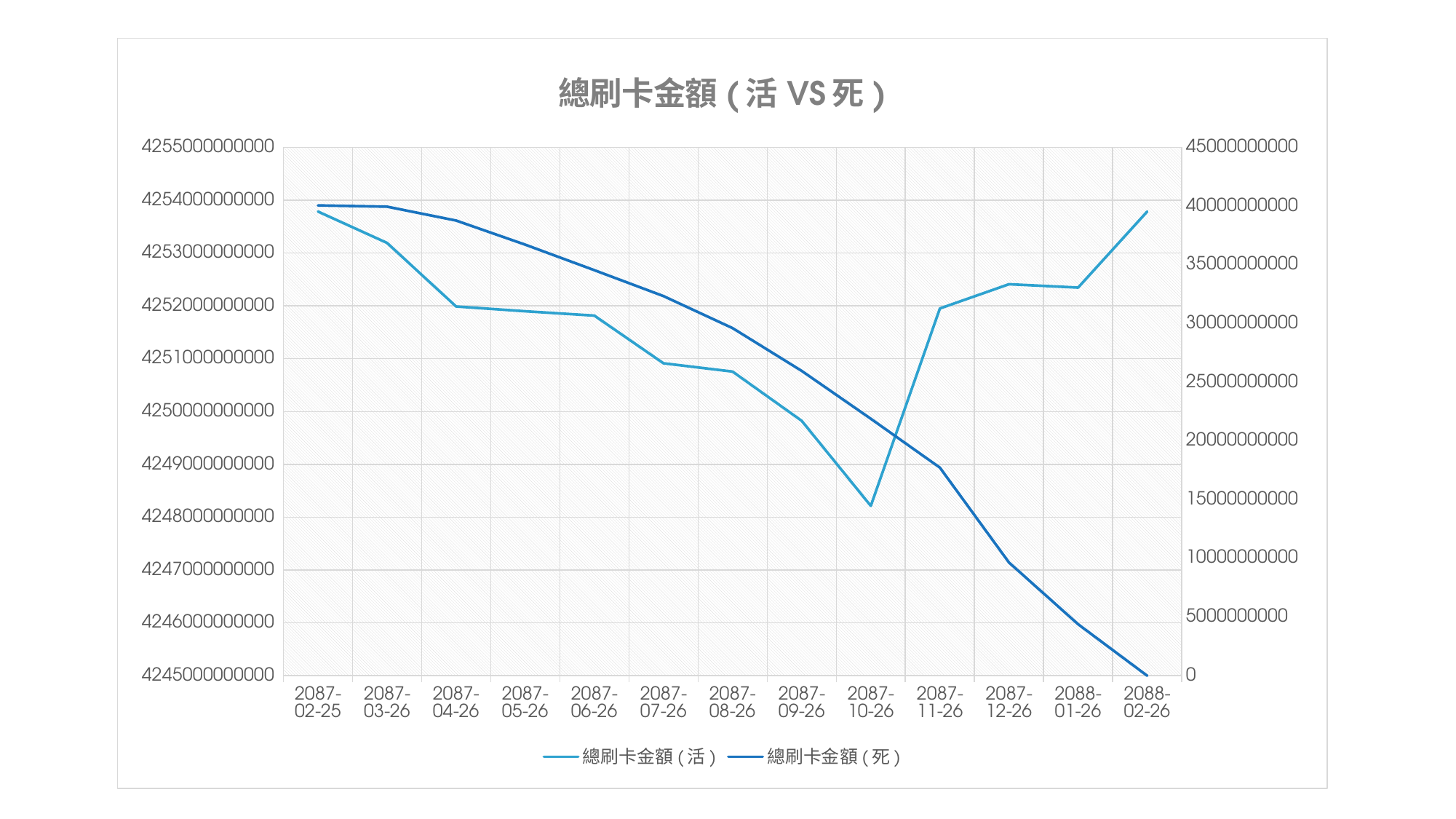

### Chart: 總刷卡金額(活VS死)

| Category | 總刷卡金額(活) | 總刷卡金額(死)
 |
|---|---|---|
| 2087-02-25 | 4253785097334.0 | 40053740628.0 |
| 2087-03-26 | 4253190994840.0 | 39947041924.0 |
| 2087-04-26 | 4251987464494.0 | 38760002251.0 |
| 2087-05-26 | 4251897105622.0 | 36709553637.0 |
| 2087-06-26 | 4251815173197.0 | 34540828020.0 |
| 2087-07-26 | 4250912561688.0 | 32330837260.0 |
| 2087-08-26 | 4250756232097.0 | 29605658764.0 |
| 2087-09-26 | 4249824223413.0 | 25961394904.0 |
| 2087-10-26 | 4248213901439.0 | 21883880807.0 |
| 2087-11-26 | 4251950005025.0 | 17722728077.0 |
| 2087-12-26 | 4252408903937.0 | 9642376508.0 |
| 2088-01-26 | 4252345745720.0 | 4385136440.0 |
| 2088-02-26 | 4253785097334.0 | 0.0 |